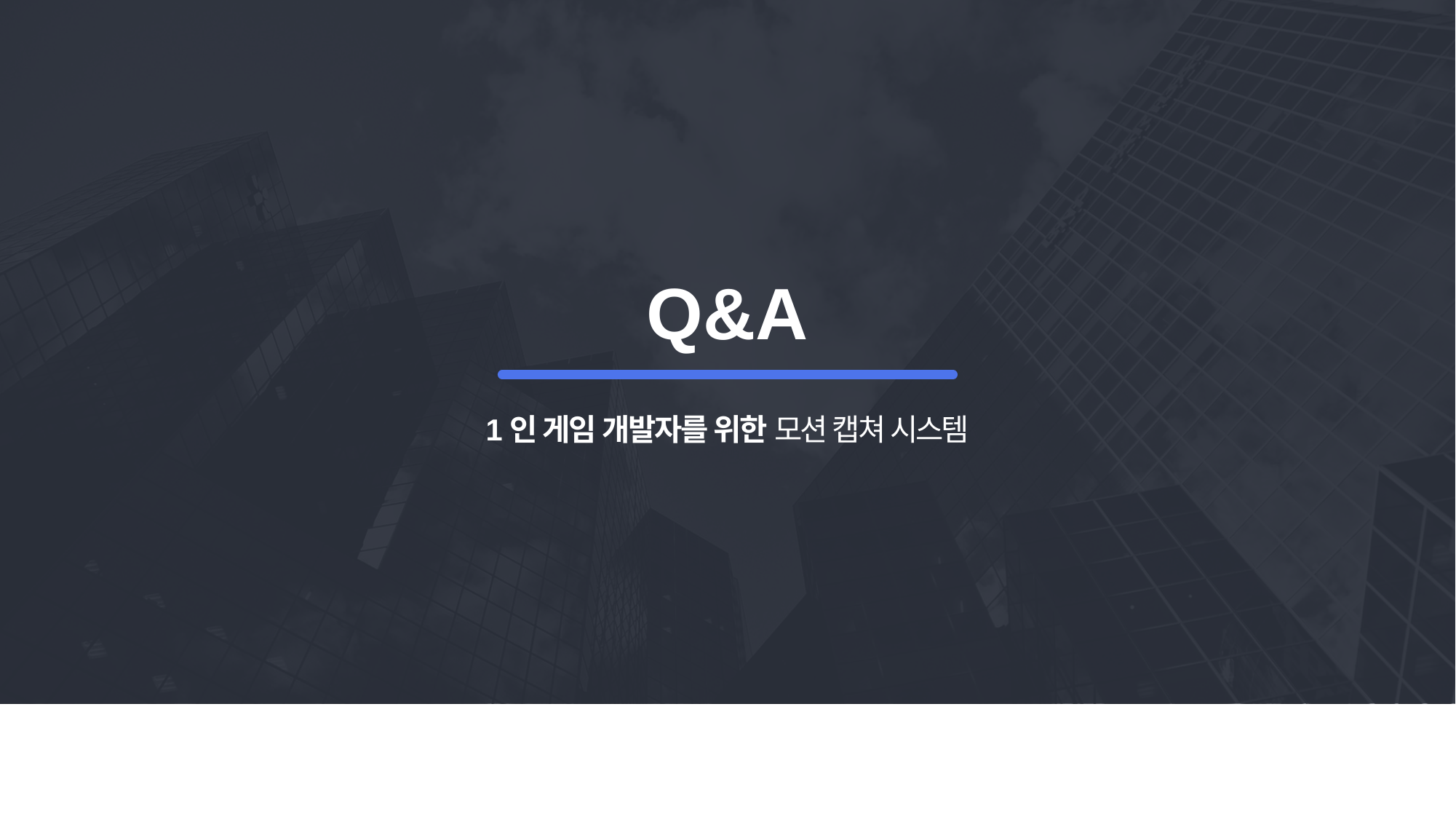

Q&A
1인 게임 개발자를 위한 모션 캡쳐 시스템